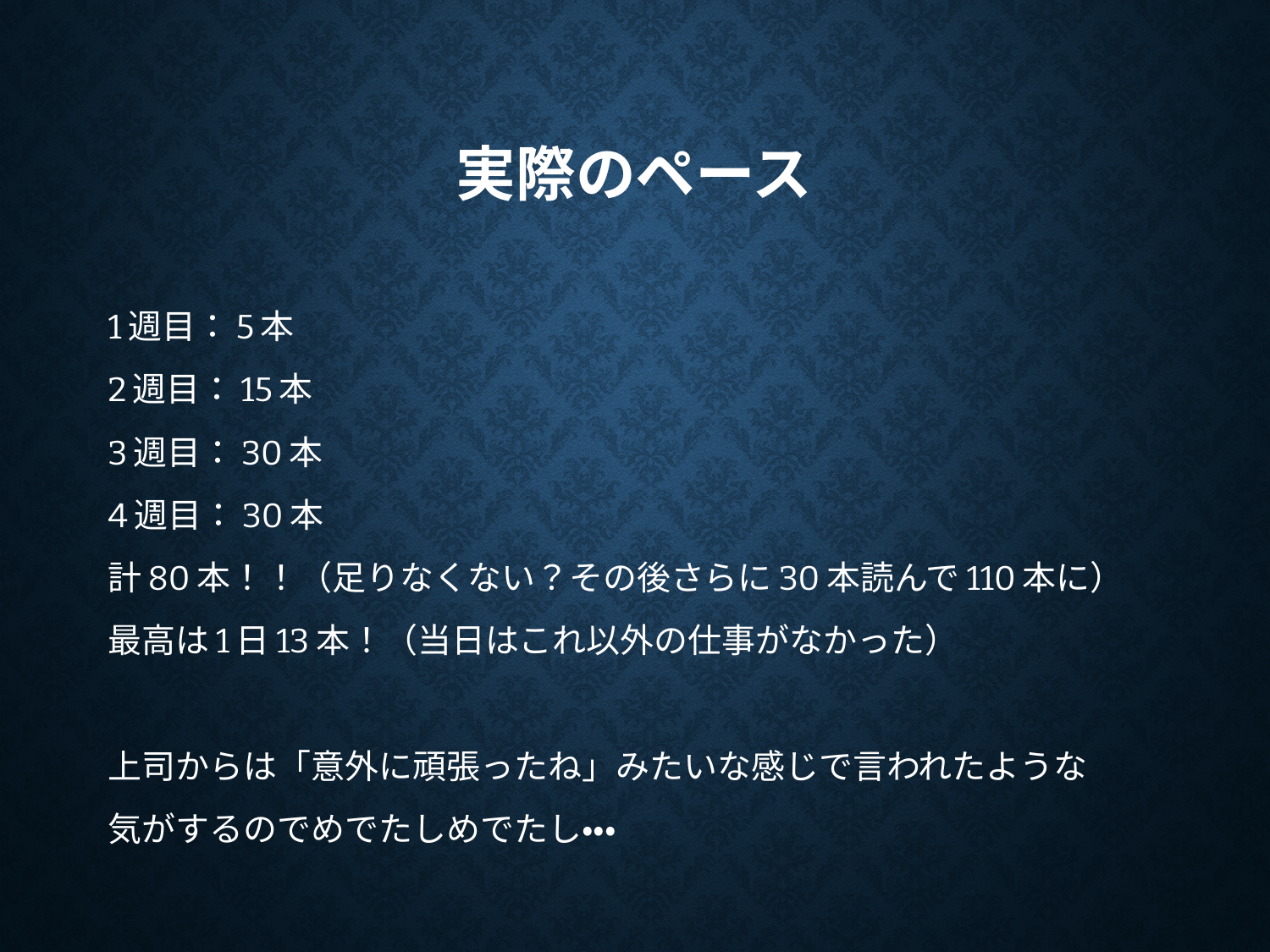

# 実際のペース
1週目：5本
2週目：15本
3週目：30本
4週目：30本
計80本！！（足りなくない？その後さらに30本読んで110本に）
最高は1日13本！（当日はこれ以外の仕事がなかった）

上司からは「意外に頑張ったね」みたいな感じで言われたような
気がするのでめでたしめでたし・・・